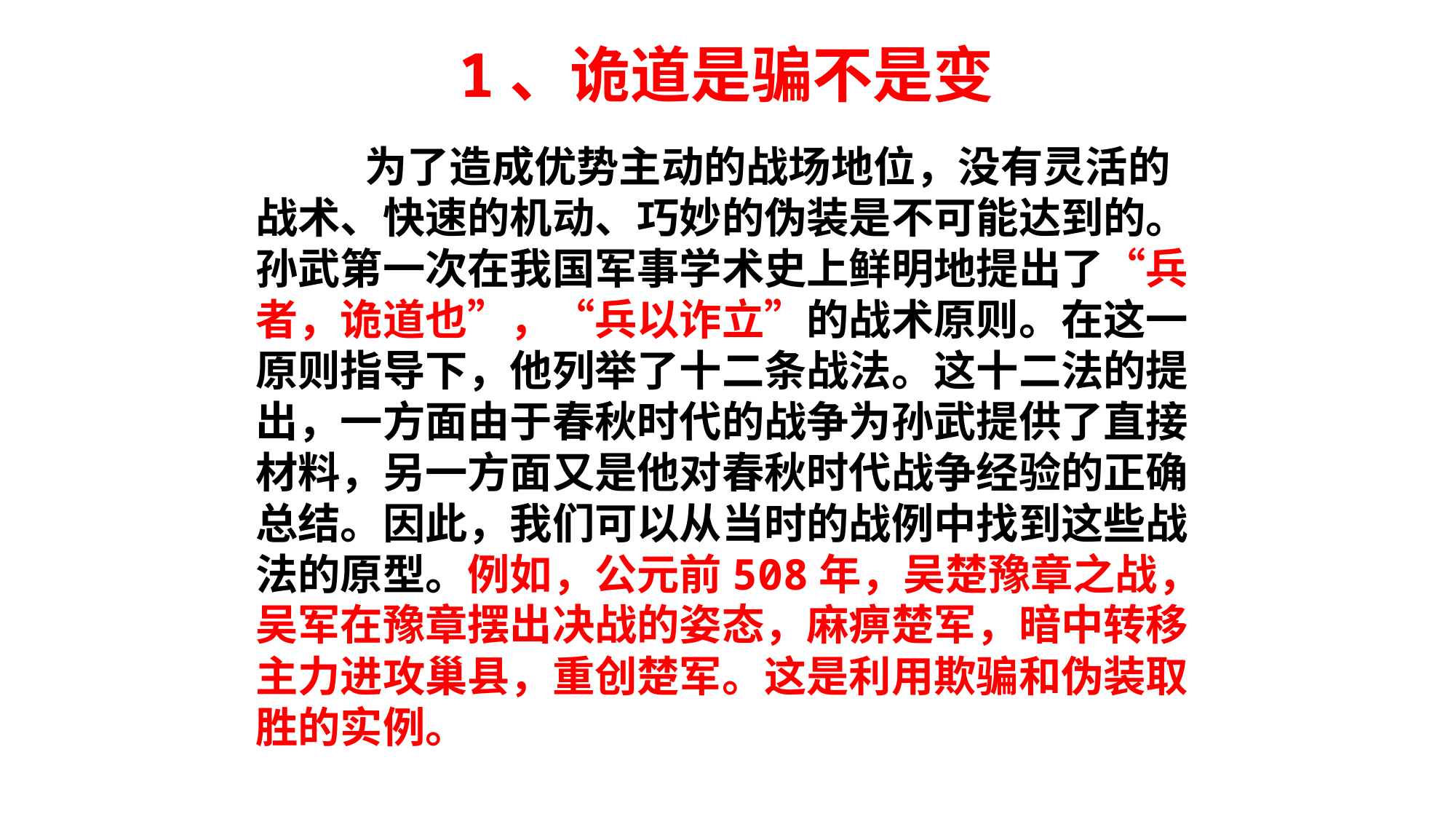

1、诡道是骗不是变
	为了造成优势主动的战场地位，没有灵活的战术、快速的机动、巧妙的伪装是不可能达到的。孙武第一次在我国军事学术史上鲜明地提出了“兵者，诡道也”，“兵以诈立”的战术原则。在这一原则指导下，他列举了十二条战法。这十二法的提出，一方面由于春秋时代的战争为孙武提供了直接材料，另一方面又是他对春秋时代战争经验的正确总结。因此，我们可以从当时的战例中找到这些战法的原型。例如，公元前508年，吴楚豫章之战，吴军在豫章摆出决战的姿态，麻痹楚军，暗中转移主力进攻巢县，重创楚军。这是利用欺骗和伪装取胜的实例。